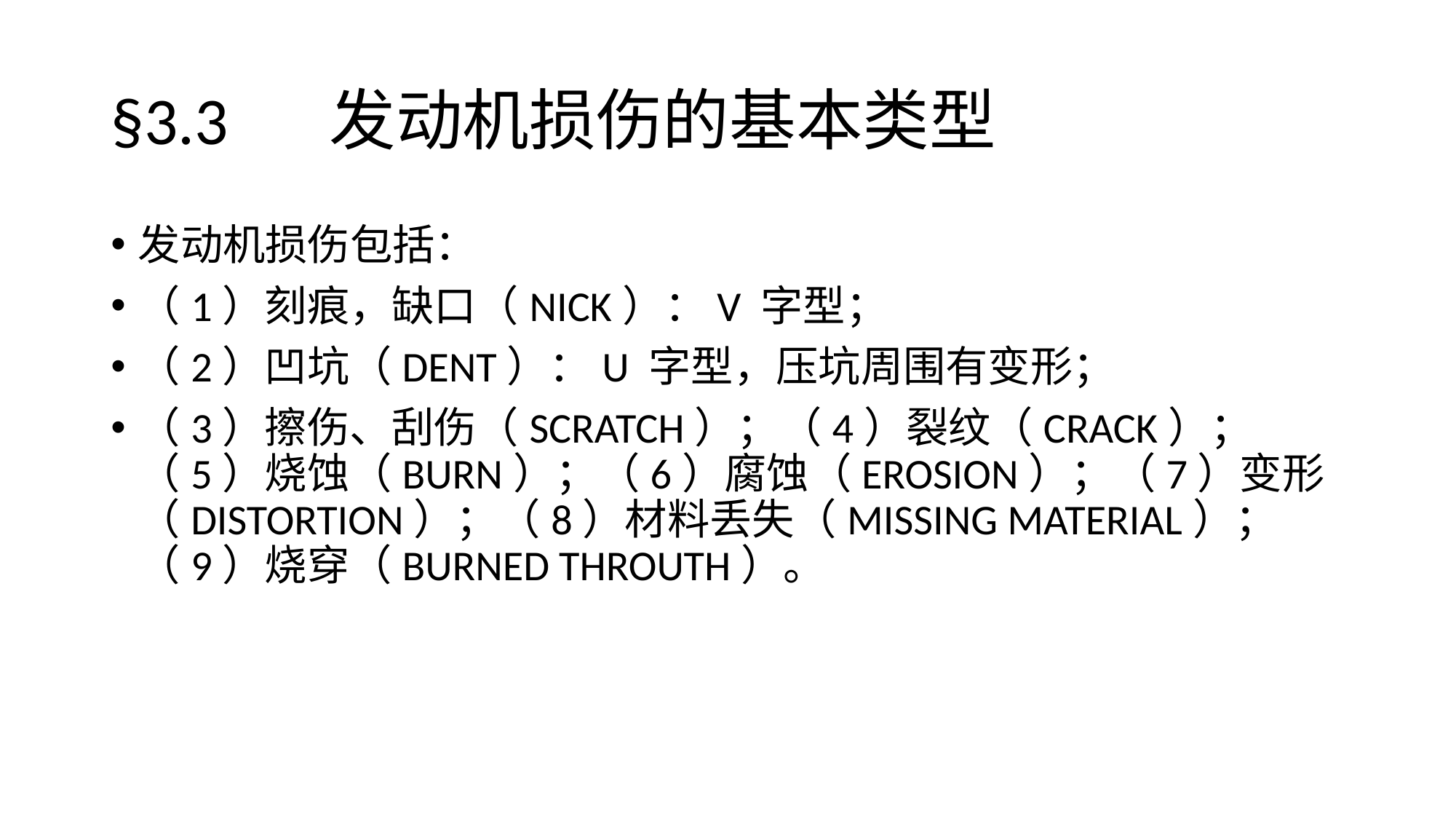

# §3.3  	发动机损伤的基本类型
发动机损伤包括：
（1）刻痕，缺口（NICK）：V 字型；
（2）凹坑（DENT）：U 字型，压坑周围有变形；
（3）擦伤、刮伤（SCRATCH）；（4）裂纹（CRACK）；（5）烧蚀（BURN）；（6）腐蚀（EROSION）；（7）变形（DISTORTION）；（8）材料丢失（MISSING MATERIAL）；（9）烧穿（BURNED THROUTH）。